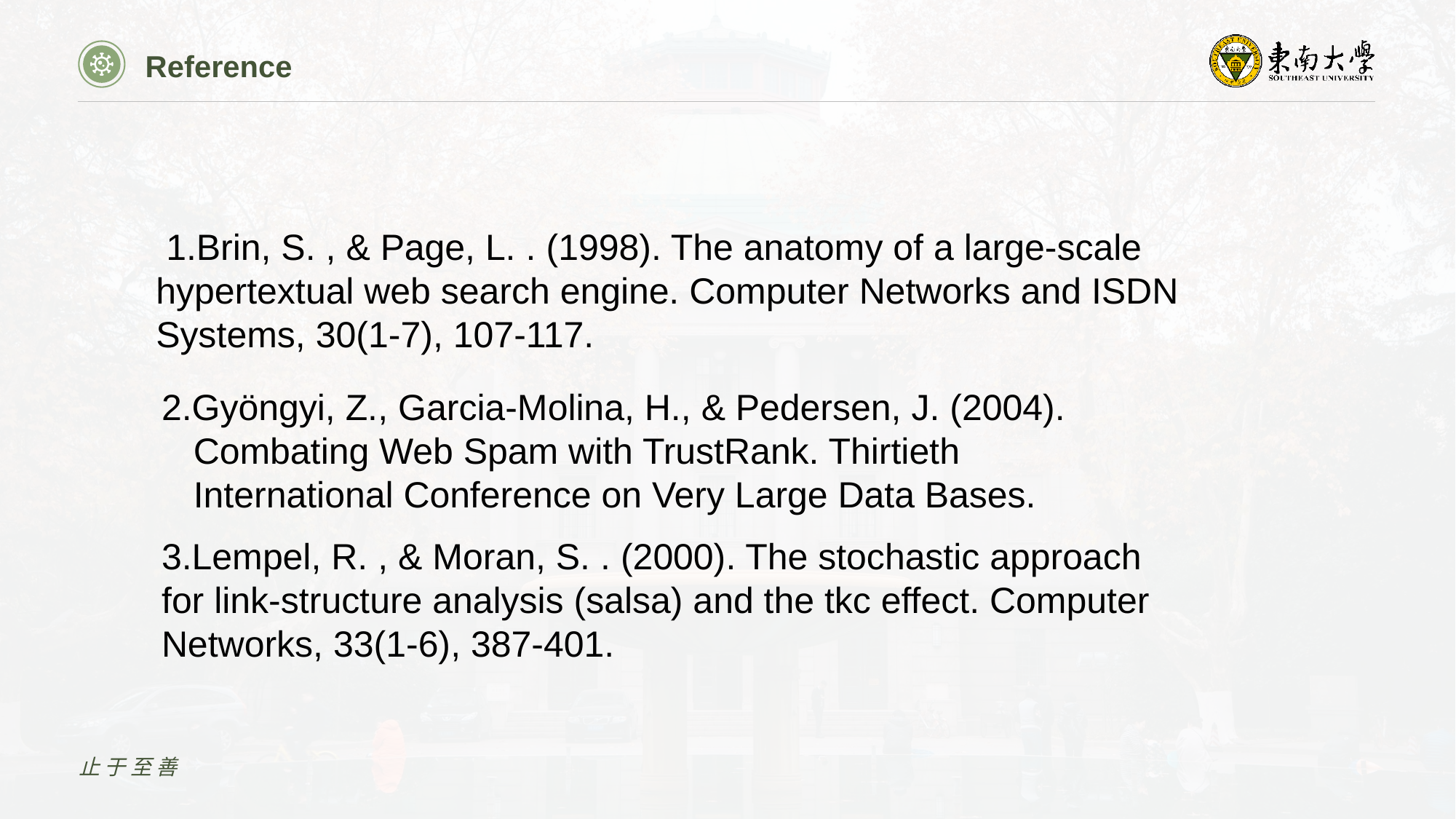

Reference
 1.Brin, S. , & Page, L. . (1998). The anatomy of a large-scale hypertextual web search engine. Computer Networks and ISDN Systems, 30(1-7), 107-117.
2.Gyöngyi, Z., Garcia-Molina, H., & Pedersen, J. (2004). Combating Web Spam with TrustRank. Thirtieth International Conference on Very Large Data Bases.
3.Lempel, R. , & Moran, S. . (2000). The stochastic approach for link-structure analysis (salsa) and the tkc effect. Computer Networks, 33(1-6), 387-401.
止于至善
39